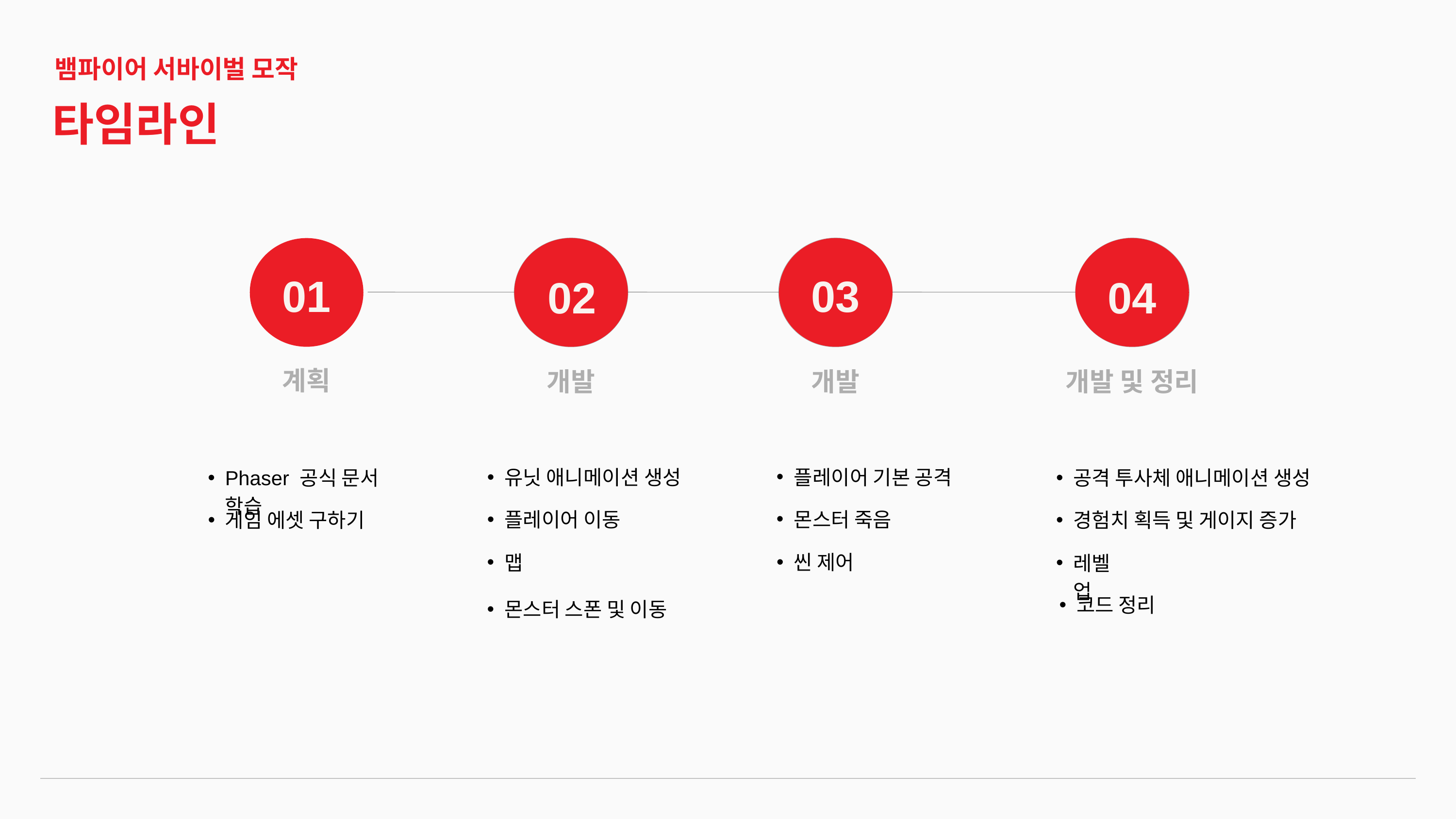

뱀파이어 서바이벌 모작
타임라인

02
02
개발

개발

04
04
개발 및 정리
01
03
03

계획
플레이어 기본 공격
유닛 애니메이션 생성
Phaser 공식 문서 학습
공격 투사체 애니메이션 생성
몬스터 죽음
플레이어 이동
게임 에셋 구하기
경험치 획득 및 게이지 증가
씬 제어
맵
레벨업
코드 정리
몬스터 스폰 및 이동